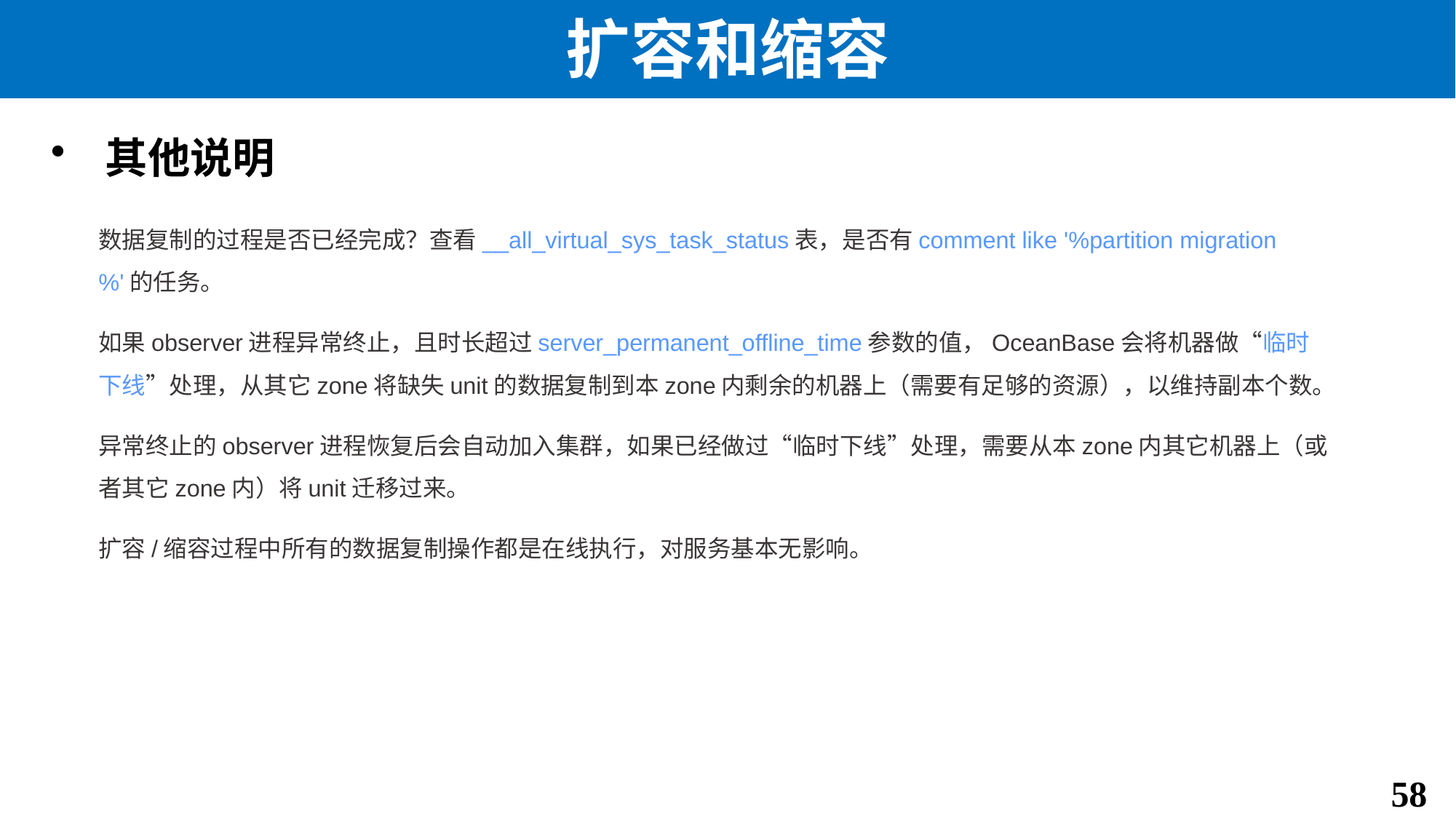

# 扩容和缩容
其他说明
数据复制的过程是否已经完成？查看__all_virtual_sys_task_status表，是否有comment like '%partition migration%'的任务。
如果observer进程异常终止，且时长超过server_permanent_offline_time参数的值，OceanBase会将机器做“临时下线”处理，从其它zone将缺失unit的数据复制到本zone内剩余的机器上（需要有足够的资源），以维持副本个数。
异常终止的observer进程恢复后会自动加入集群，如果已经做过“临时下线”处理，需要从本zone内其它机器上（或者其它zone内）将unit迁移过来。
扩容/缩容过程中所有的数据复制操作都是在线执行，对服务基本无影响。